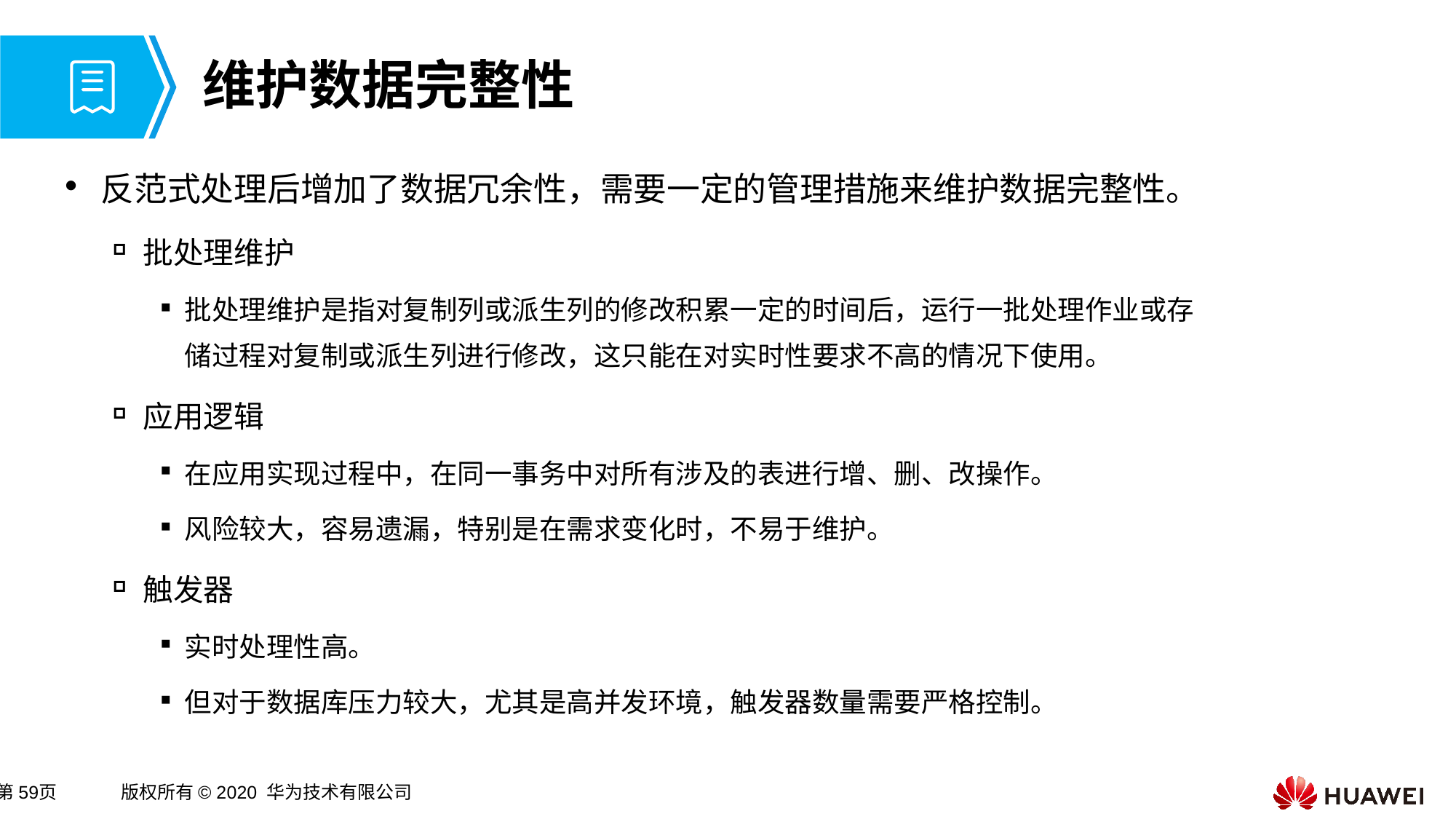

# 维护数据完整性
反范式处理后增加了数据冗余性，需要一定的管理措施来维护数据完整性。
批处理维护
批处理维护是指对复制列或派生列的修改积累一定的时间后，运行一批处理作业或存储过程对复制或派生列进行修改，这只能在对实时性要求不高的情况下使用。
应用逻辑
在应用实现过程中，在同一事务中对所有涉及的表进行增、删、改操作。
风险较大，容易遗漏，特别是在需求变化时，不易于维护。
触发器
实时处理性高。
但对于数据库压力较大，尤其是高并发环境，触发器数量需要严格控制。